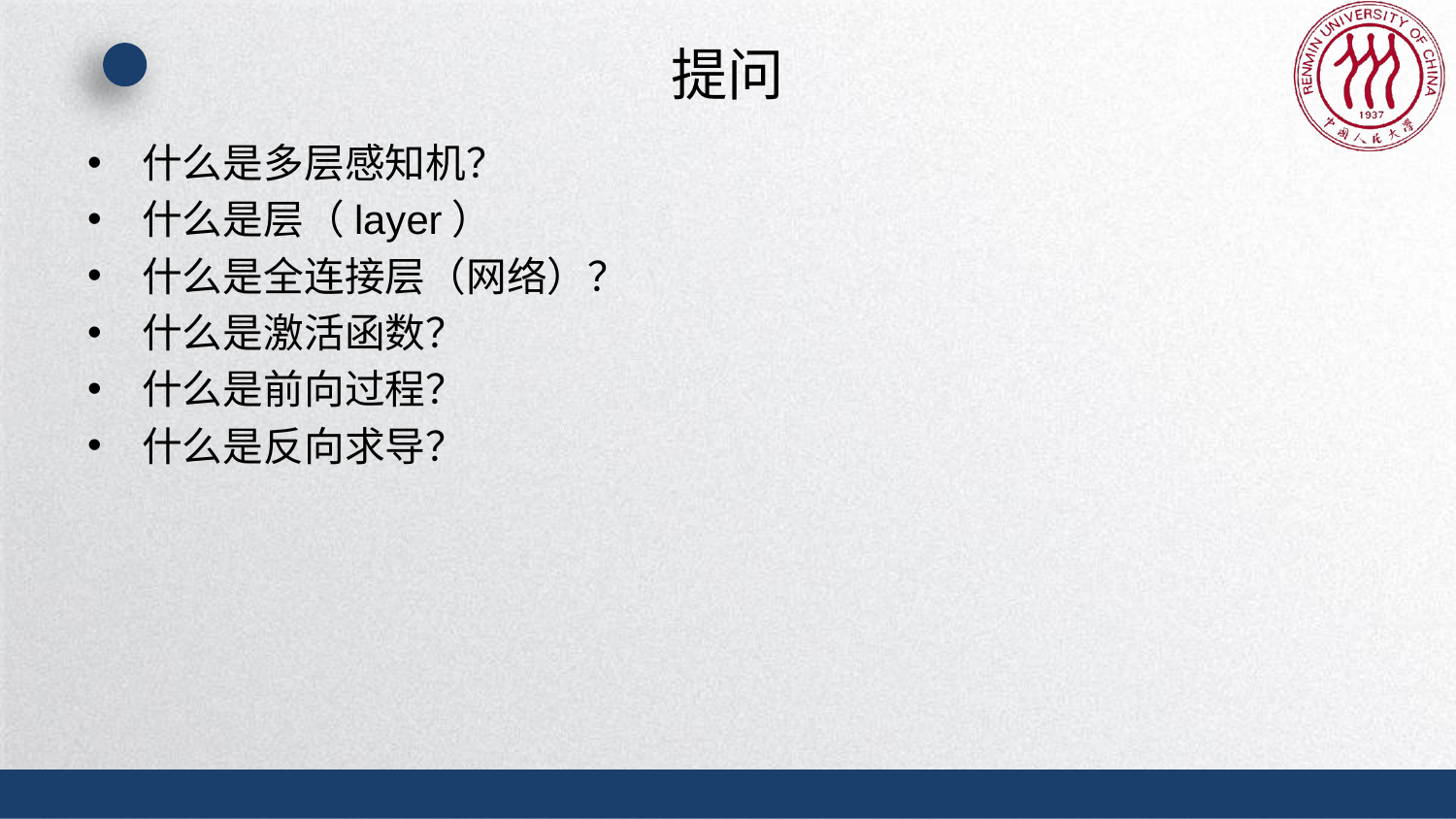

# 提问
什么是多层感知机？
什么是层（layer）
什么是全连接层（网络）？
什么是激活函数？
什么是前向过程？
什么是反向求导？